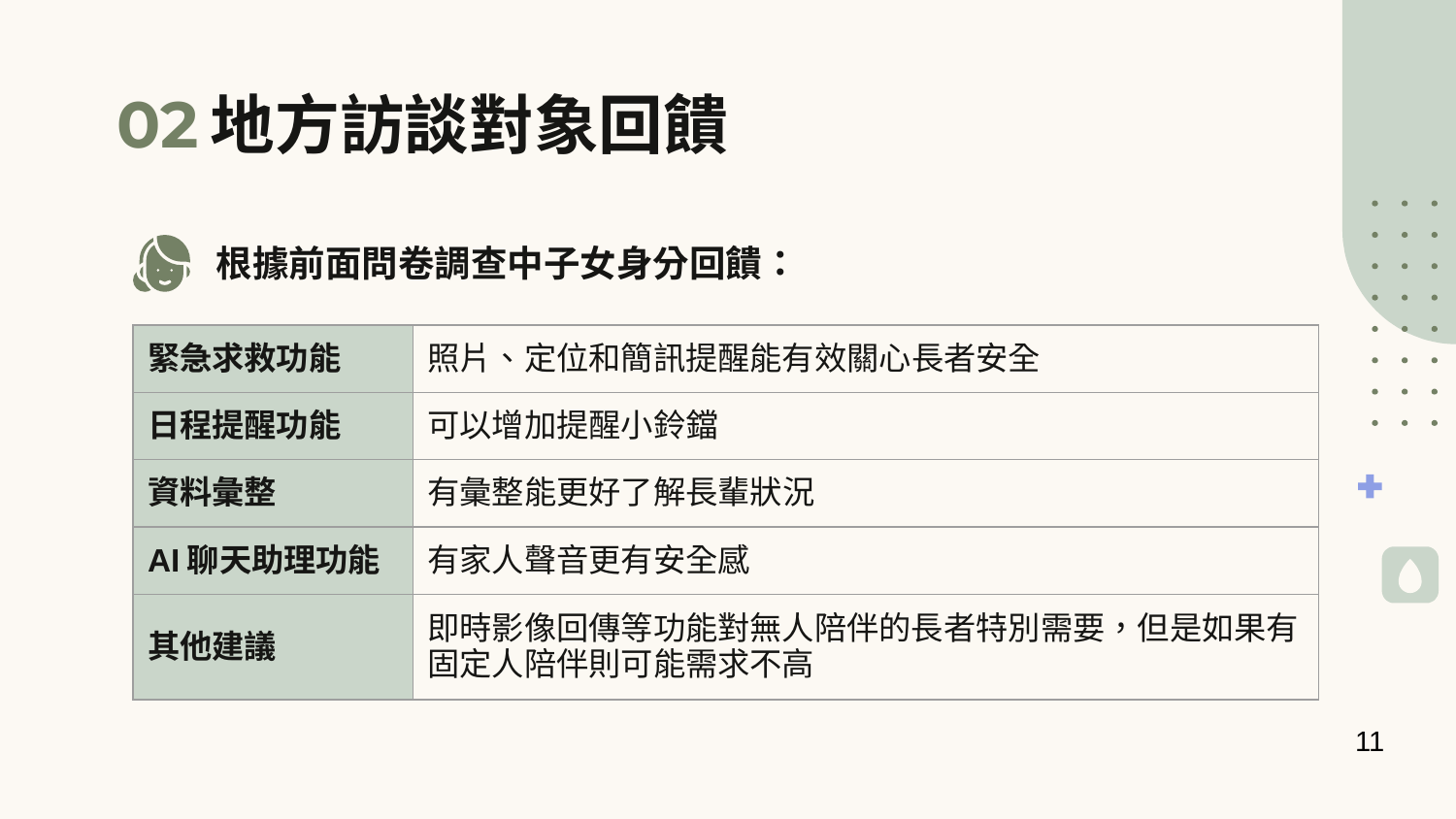

# 地方訪談對象回饋
02
根據前面問卷調查中子女身分回饋：

| 緊急求救功能 | 照片、定位和簡訊提醒能有效關心長者安全 |
| --- | --- |
| 日程提醒功能 | 可以增加提醒小鈴鐺 |
| 資料彙整 | 有彙整能更好了解長輩狀況 |
| AI聊天助理功能 | 有家人聲音更有安全感 |
| 其他建議 | 即時影像回傳等功能對無人陪伴的長者特別需要，但是如果有固定人陪伴則可能需求不高 |
11